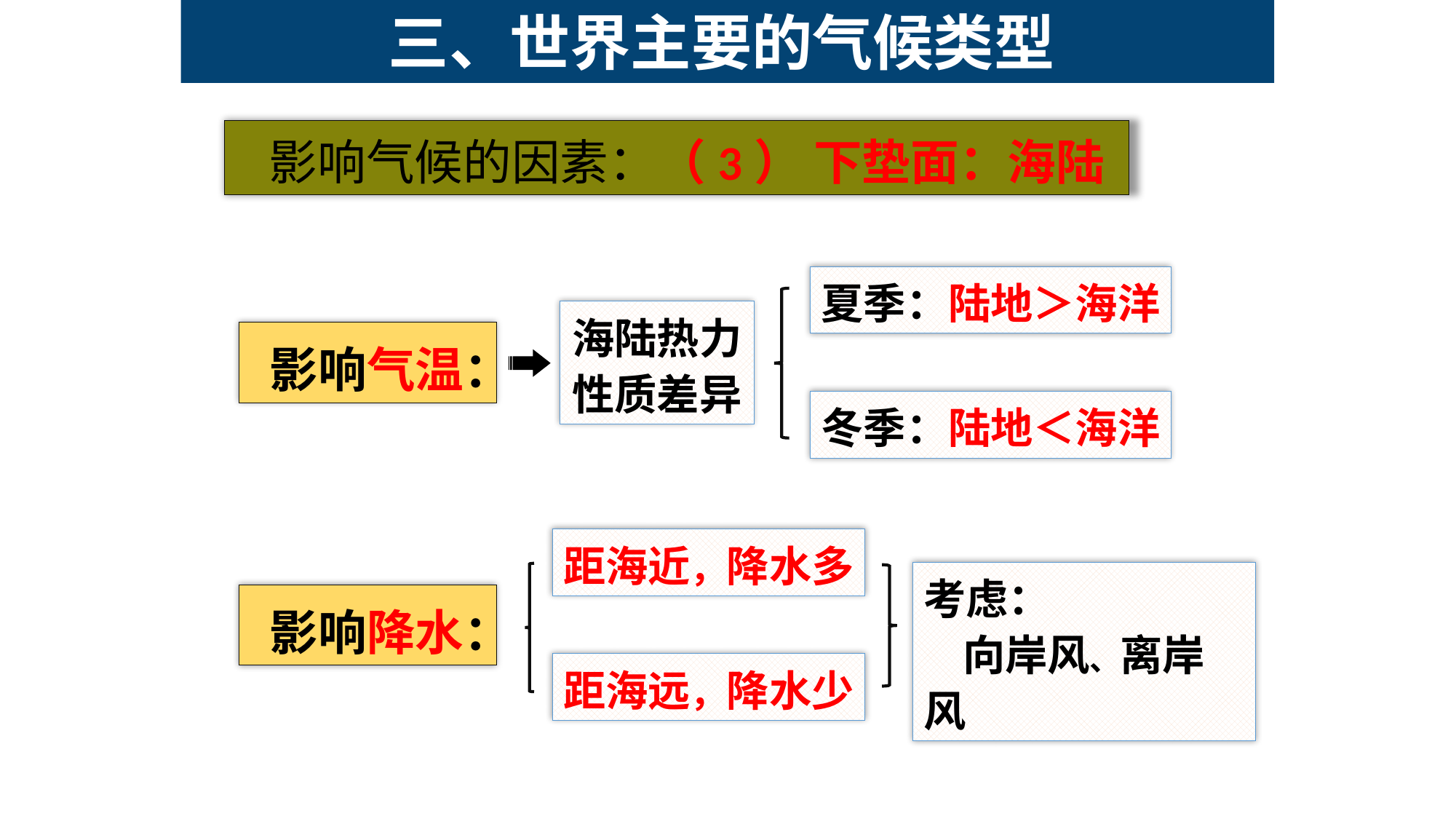

三、世界主要的气候类型
  影响气候的因素：（3） 下垫面：海陆
夏季：陆地＞海洋

海陆热力
性质差异
 影响气温：

冬季：陆地＜海洋
距海近，降水多
考虑：
   向岸风、离岸风

 影响降水：
距海远，降水少